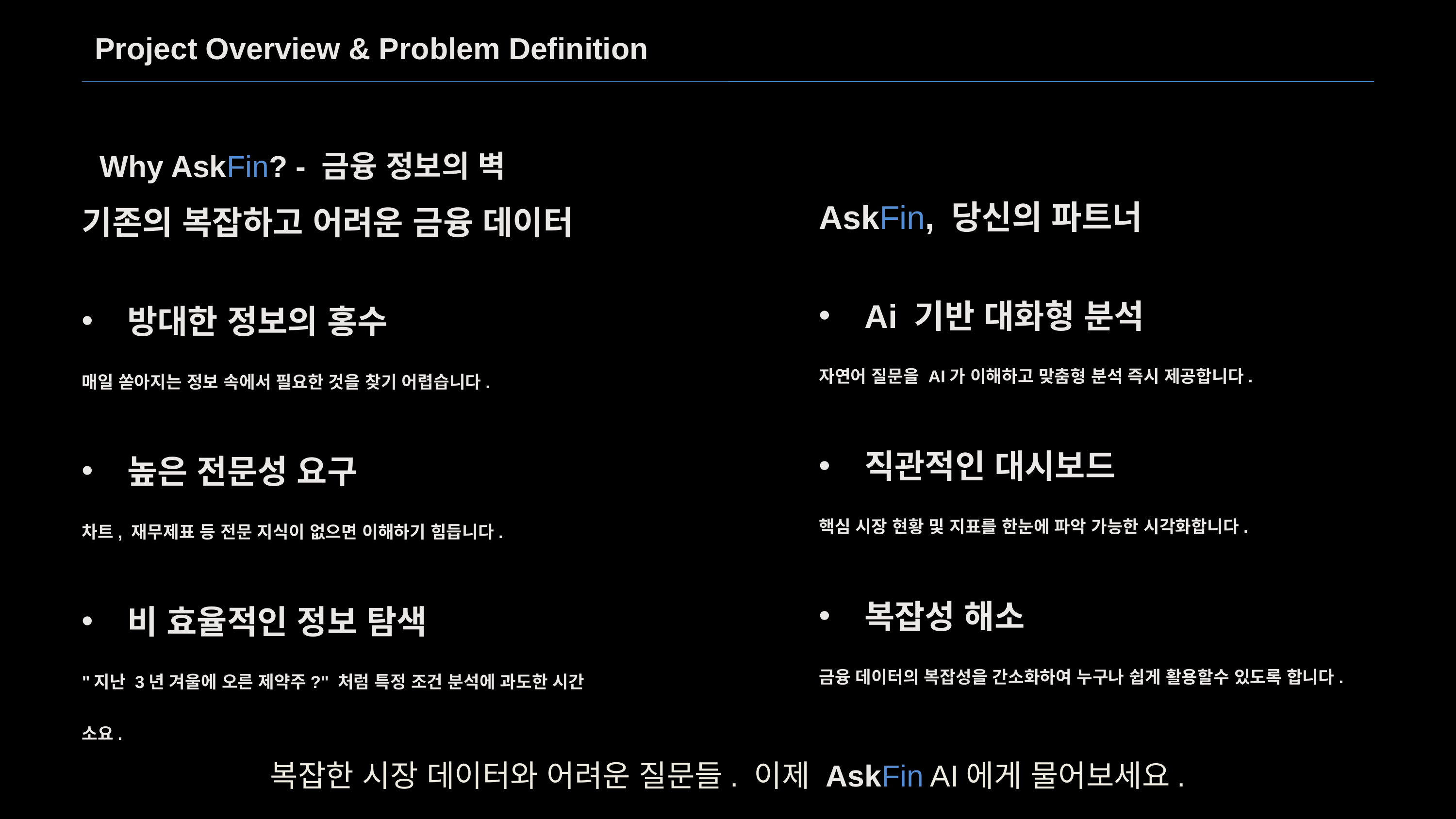

Why AskFin? - 금융 정보의 벽
Project Overview & Problem Definition

AskFin, 당신의 파트너
Ai 기반 대화형 분석
자연어 질문을 AI가 이해하고 맞춤형 분석 즉시 제공합니다.
직관적인 대시보드
핵심 시장 현황 및 지표를 한눈에 파악 가능한 시각화합니다.
복잡성 해소
금융 데이터의 복잡성을 간소화하여 누구나 쉽게 활용할수 있도록 합니다.
기존의 복잡하고 어려운 금융 데이터
방대한 정보의 홍수
매일 쏟아지는 정보 속에서 필요한 것을 찾기 어렵습니다.
높은 전문성 요구
차트, 재무제표 등 전문 지식이 없으면 이해하기 힘듭니다.
비 효율적인 정보 탐색
"지난 3년 겨울에 오른 제약주?" 처럼 특정 조건 분석에 과도한 시간 소요.
복잡한 시장 데이터와 어려운 질문들. 이제 AskFin AI에게 물어보세요.